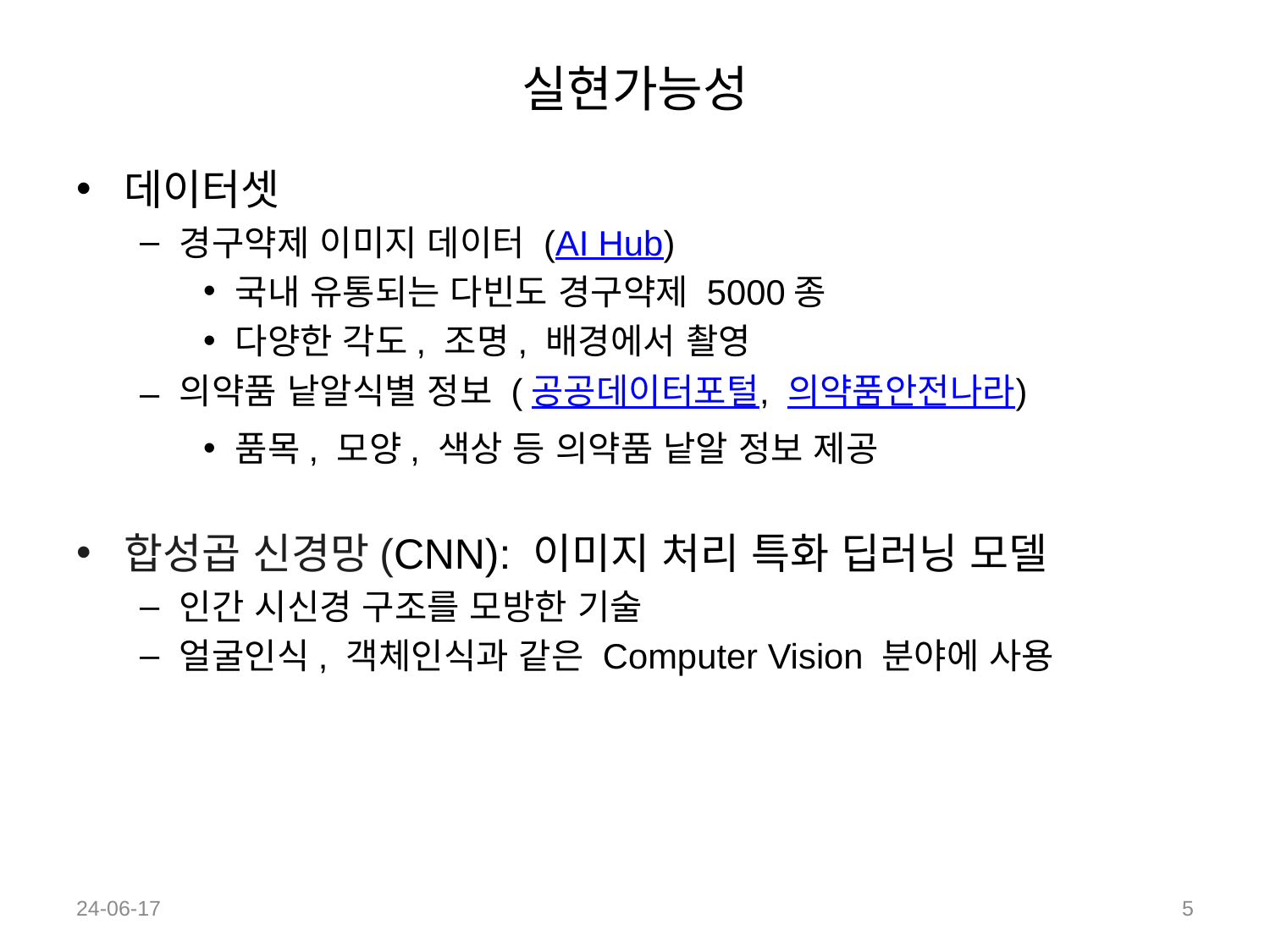

# 실현가능성
데이터셋
경구약제 이미지 데이터 (AI Hub)
국내 유통되는 다빈도 경구약제 5000종
다양한 각도, 조명, 배경에서 촬영
의약품 낱알식별 정보 (공공데이터포털, 의약품안전나라)
품목, 모양, 색상 등 의약품 낱알 정보 제공

합성곱 신경망(CNN): 이미지 처리 특화 딥러닝 모델
인간 시신경 구조를 모방한 기술
얼굴인식, 객체인식과 같은 Computer Vision 분야에 사용
24-06-17
5